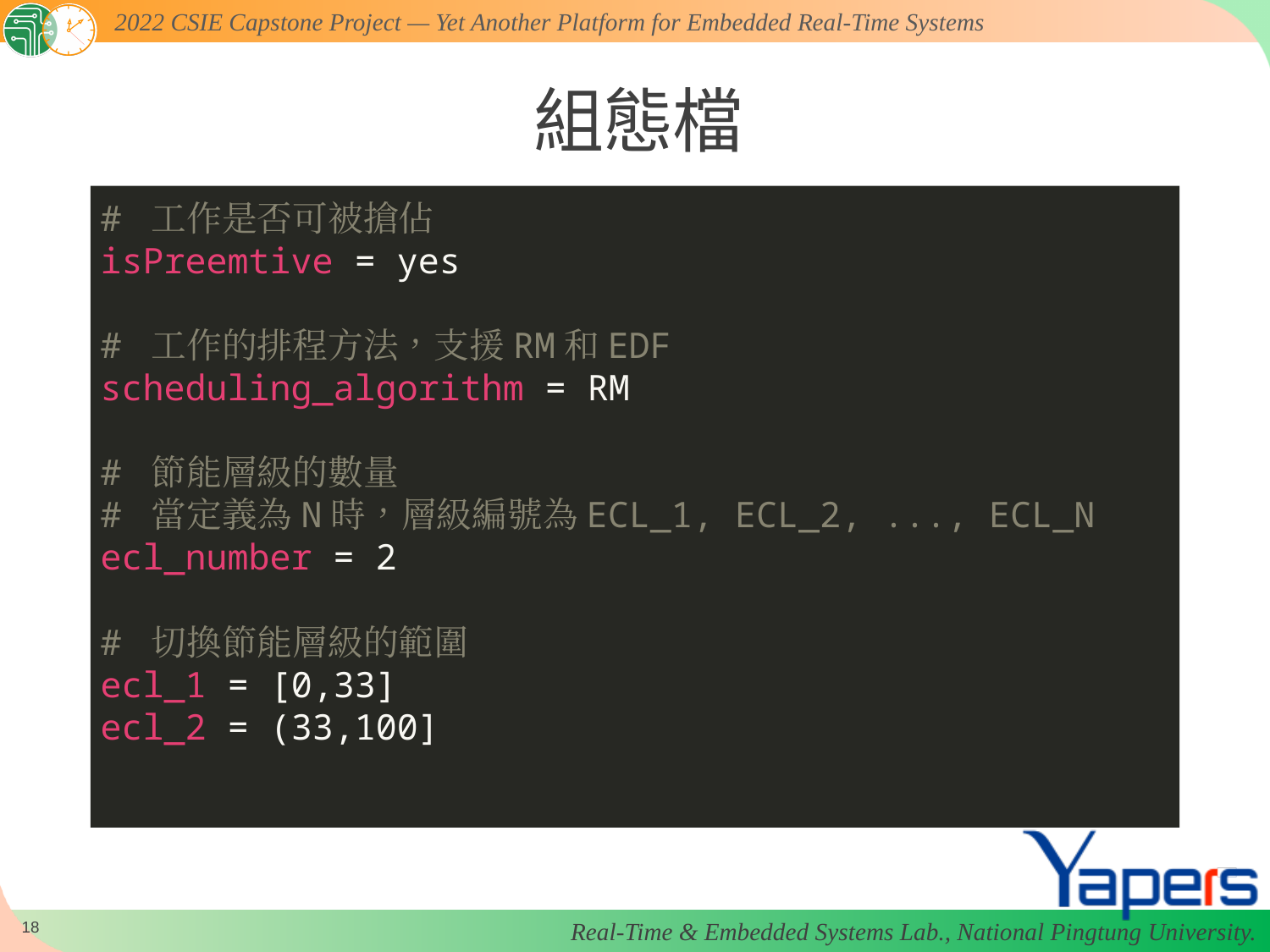

# 組態檔
# 工作是否可被搶佔
isPreemtive = yes

# 工作的排程方法，支援RM和EDF
scheduling_algorithm = RM

# 節能層級的數量
# 當定義為N時，層級編號為ECL_1, ECL_2, ..., ECL_N
ecl_number = 2

# 切換節能層級的範圍
ecl_1 = [0,33]
ecl_2 = (33,100]
18